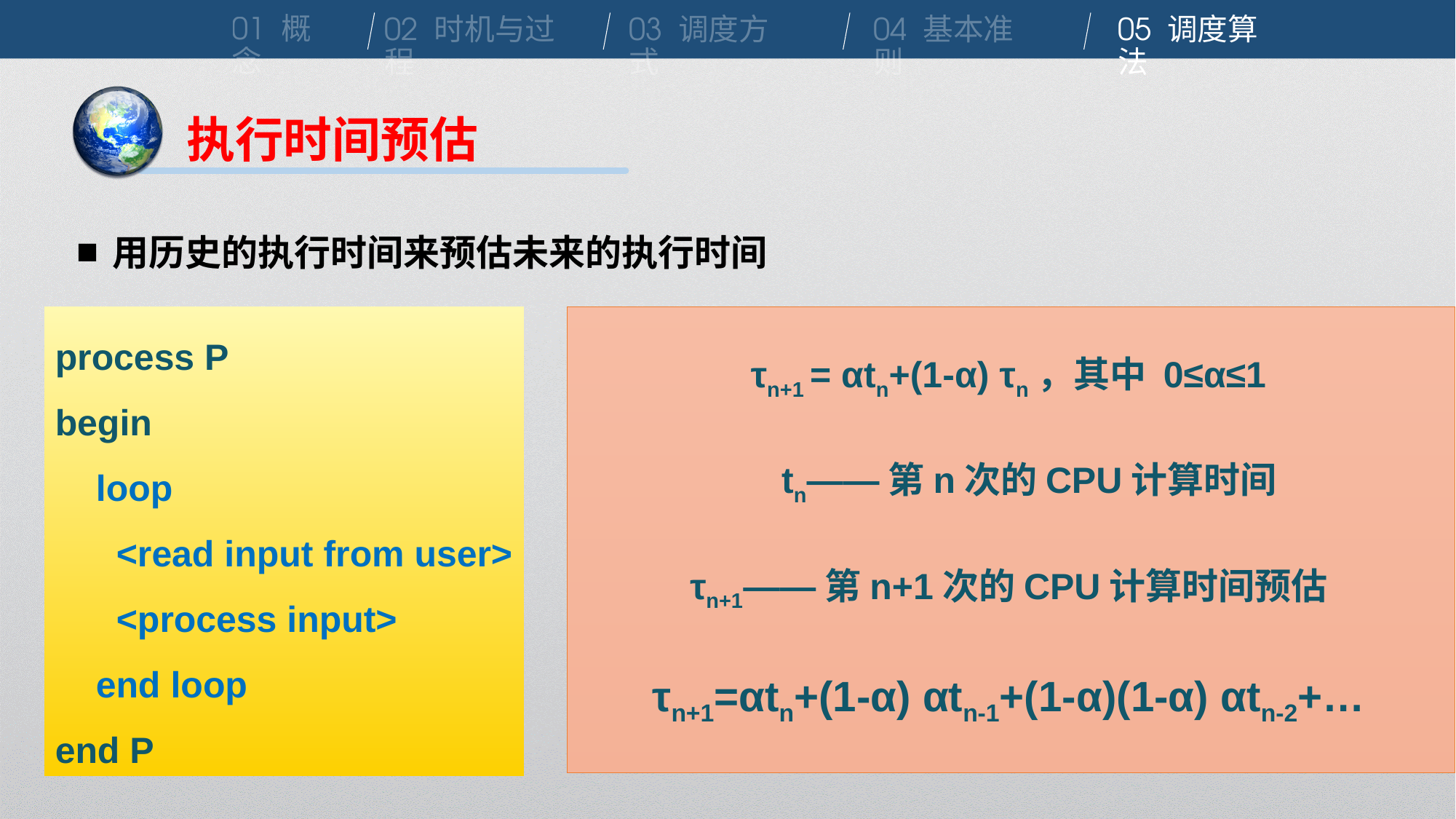

01 概念
02 时机与过程
03 调度方式
04 基本准则
05 调度算法
执行时间预估
■
用历史的执行时间来预估未来的执行时间
process P
begin
    loop
      <read input from user>
      <process input>
    end loop
end P

τn+1 = αtn+(1-α) τn，其中 0≤α≤1
    tn——第n次的CPU计算时间
τn+1——第n+1次的CPU计算时间预估
τn+1=αtn+(1-α) αtn-1+(1-α)(1-α) αtn-2+…